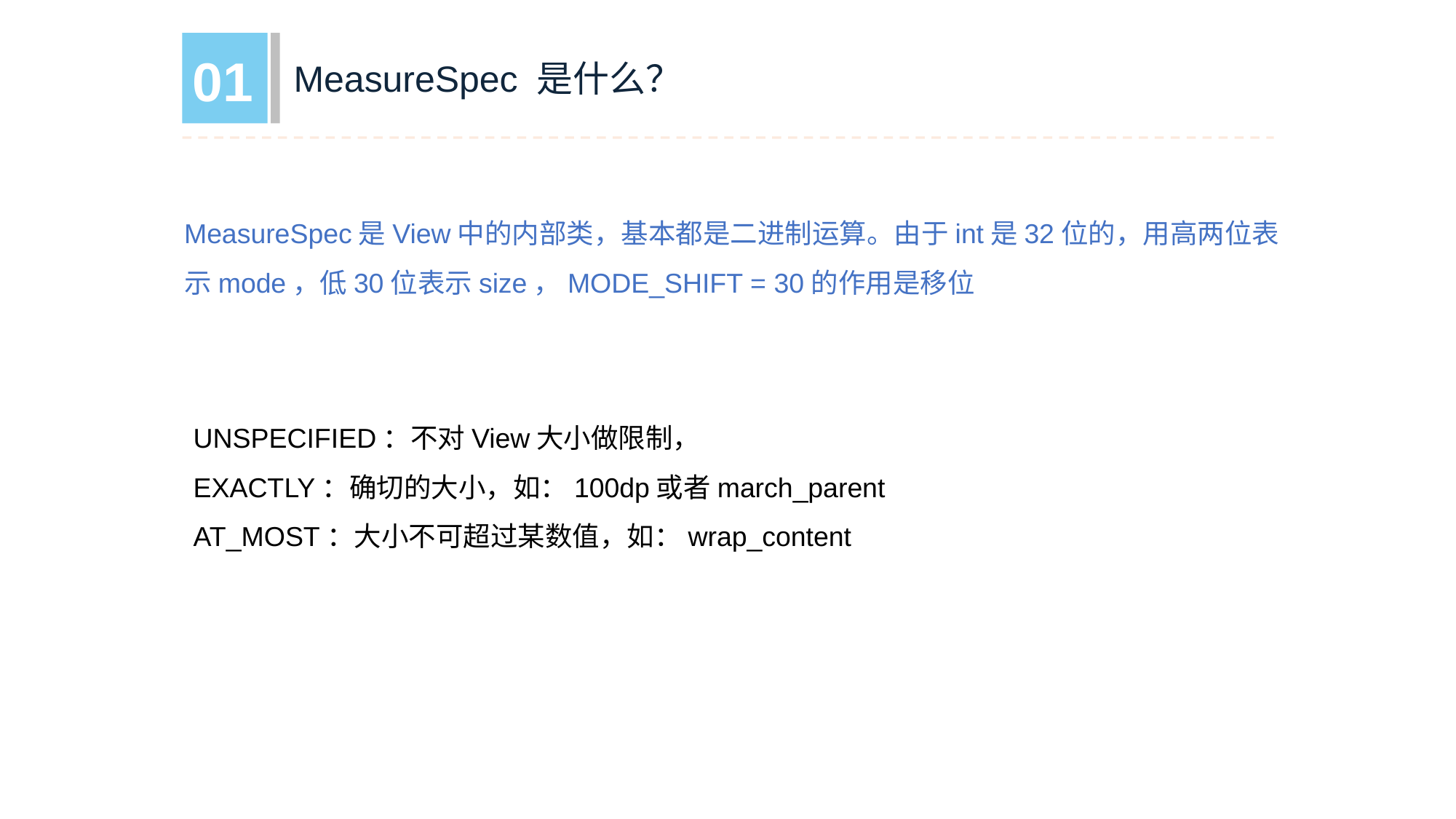

01
MeasureSpec 是什么？
MeasureSpec是View中的内部类，基本都是二进制运算。由于int是32位的，用高两位表示mode，低30位表示size，MODE_SHIFT = 30的作用是移位
UNSPECIFIED：不对View大小做限制，
EXACTLY：确切的大小，如：100dp或者march_parent
AT_MOST：大小不可超过某数值，如：wrap_content